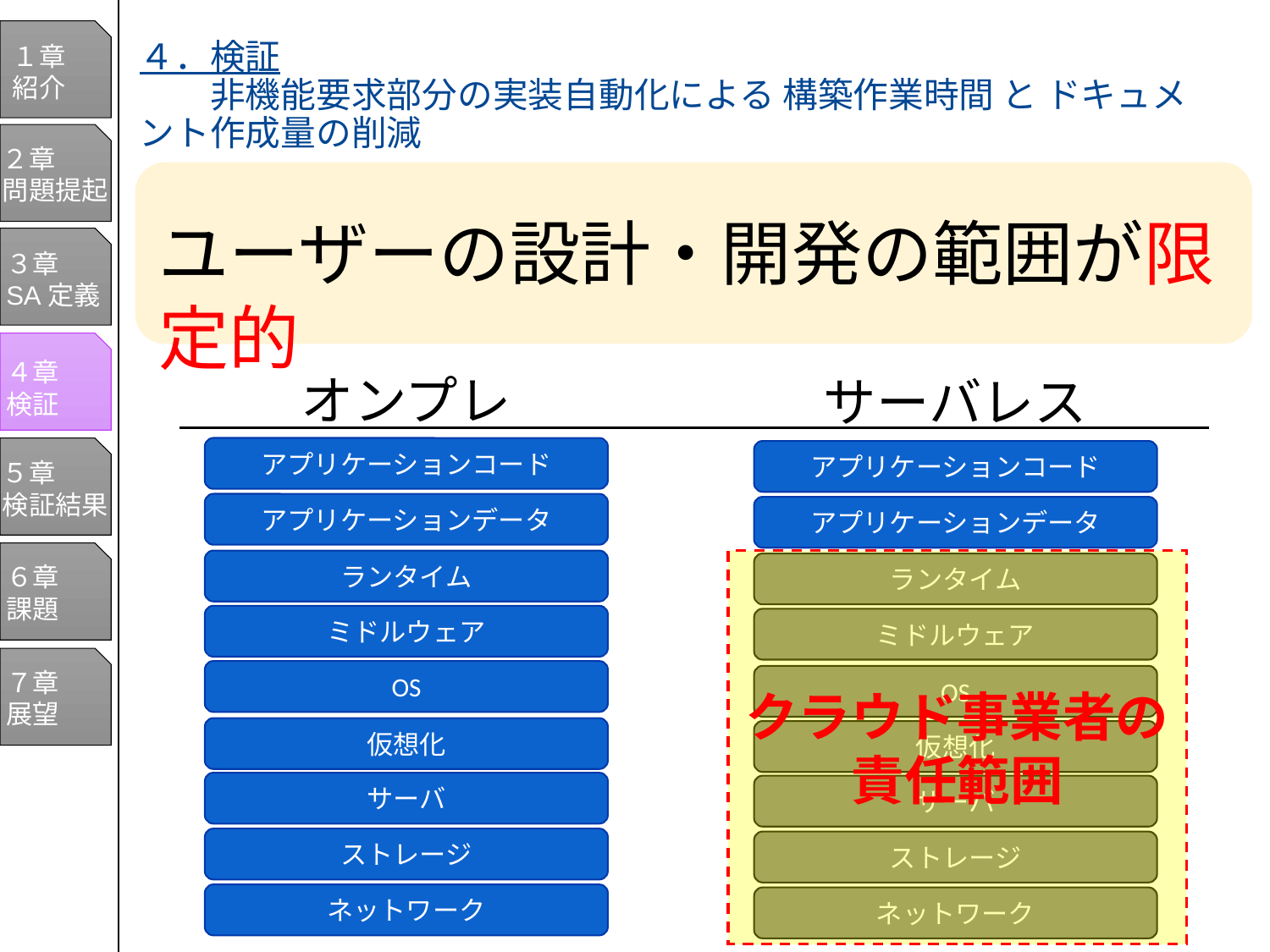

１章
紹介

２章
問題提起

３章
SA定義

４章
検証

５章
検証結果

６章
課題

７章
展望
４．検証
　　非機能要求部分の実装自動化による 構築作業時間 と ドキュメント作成量の削減

ユーザーの設計・開発の範囲が限定的
オンプレ
サーバレス

アプリケーションコード
アプリケーションデータ
ランタイム
ミドルウェア
OS
仮想化
サーバ
ストレージ
ネットワーク
アプリケーションコード
アプリケーションデータ
ランタイム
ミドルウェア
OS
仮想化
サーバ
ストレージ
ネットワーク
クラウド事業者の
責任範囲